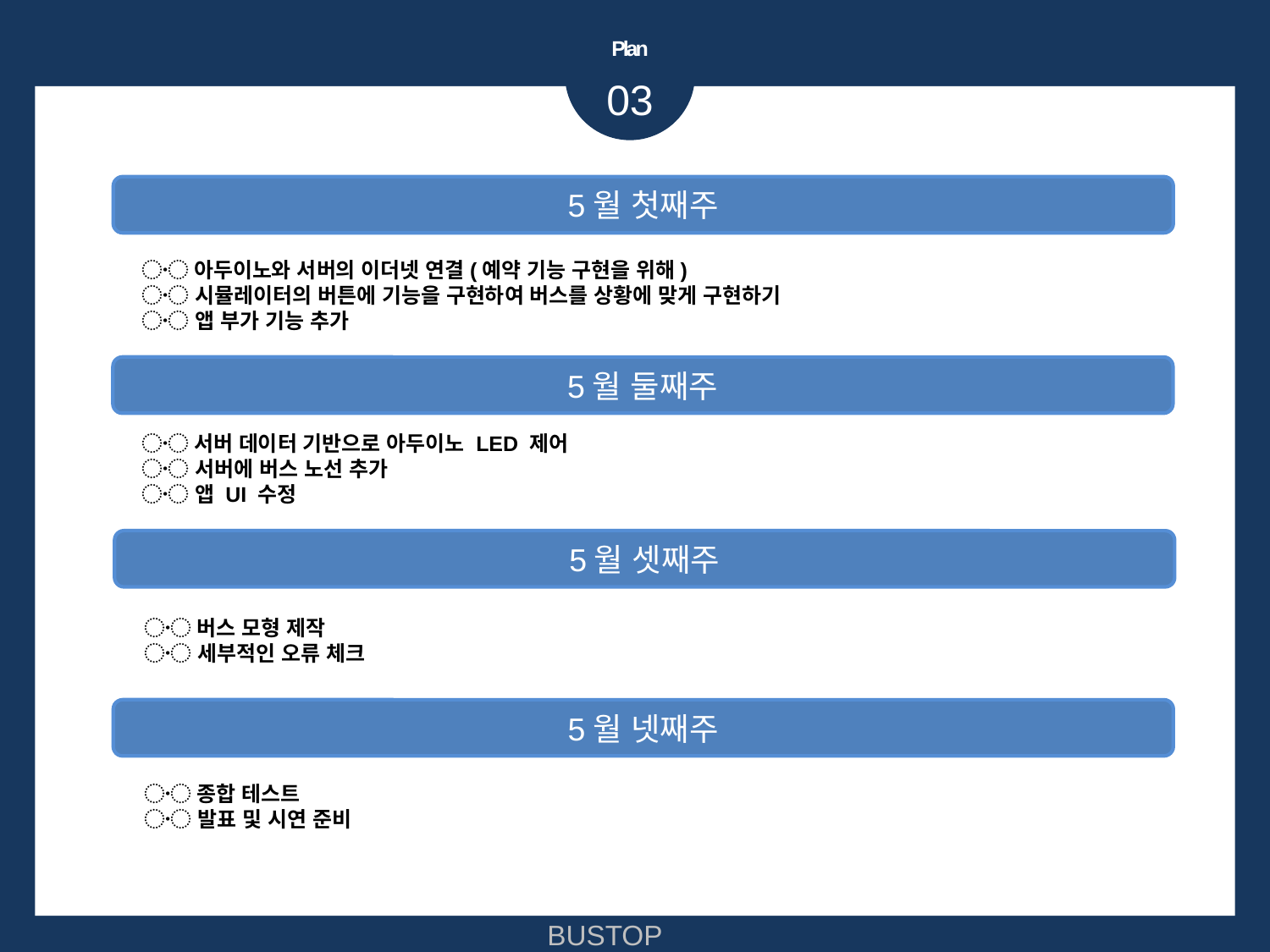

Plan
03

5월 첫째주

〮 아두이노와 서버의 이더넷 연결(예약 기능 구현을 위해)
〮 시뮬레이터의 버튼에 기능을 구현하여 버스를 상황에 맞게 구현하기
〮 앱 부가 기능 추가

5월 둘째주
〮 서버 데이터 기반으로 아두이노 LED 제어
〮 서버에 버스 노선 추가
〮 앱 UI 수정
5월 셋째주
〮 버스 모형 제작
〮 세부적인 오류 체크
5월 넷째주
〮 종합 테스트
〮 발표 및 시연 준비
BUSTOP